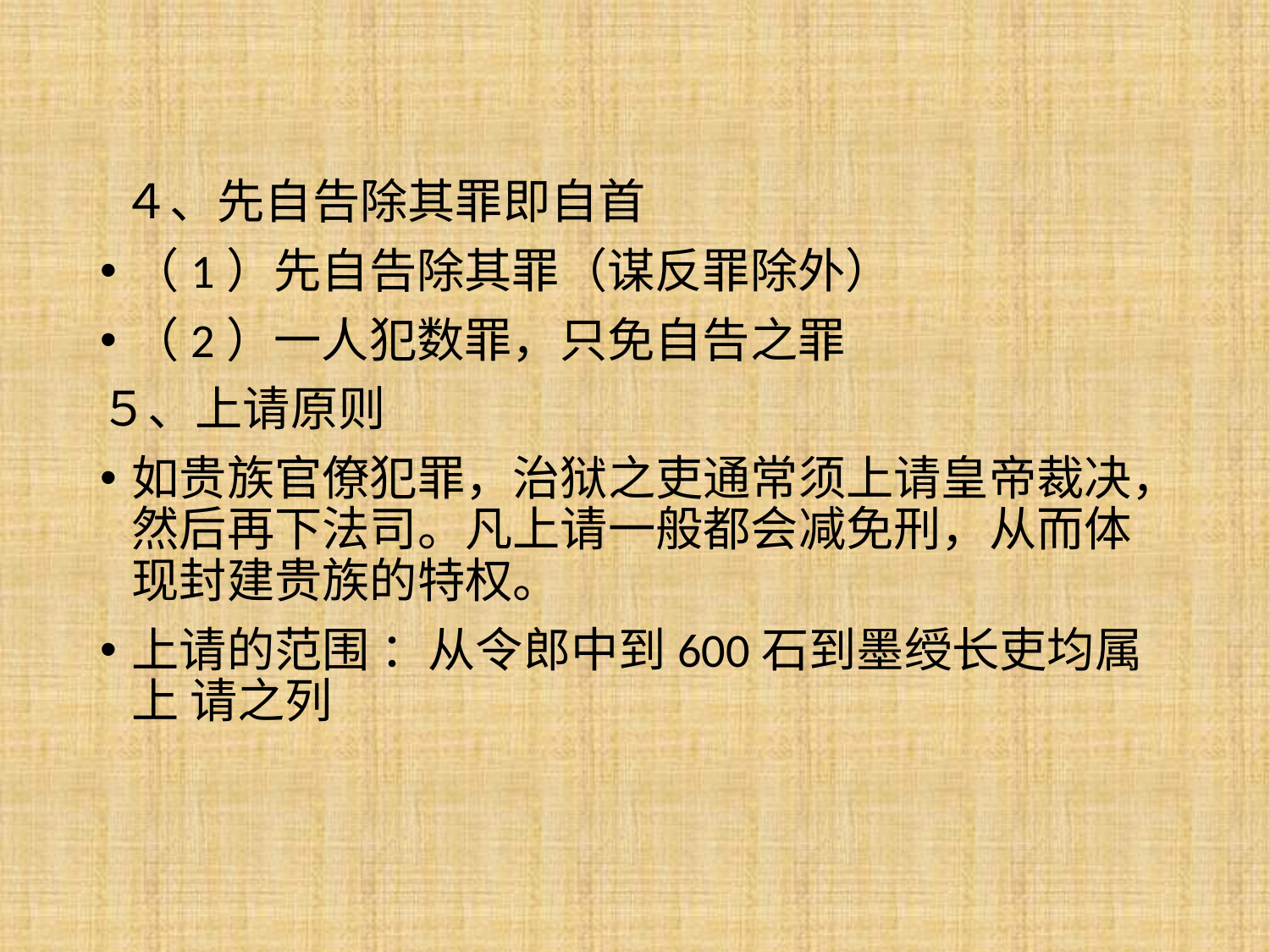

４、先自告除其罪即自首
（1）先自告除其罪（谋反罪除外）
（2）一人犯数罪，只免自告之罪
５、上请原则
如贵族官僚犯罪，治狱之吏通常须上请皇帝裁决，然后再下法司。凡上请一般都会减免刑，从而体现封建贵族的特权。
上请的范围 ：从令郎中到600石到墨绶长吏均属上 请之列